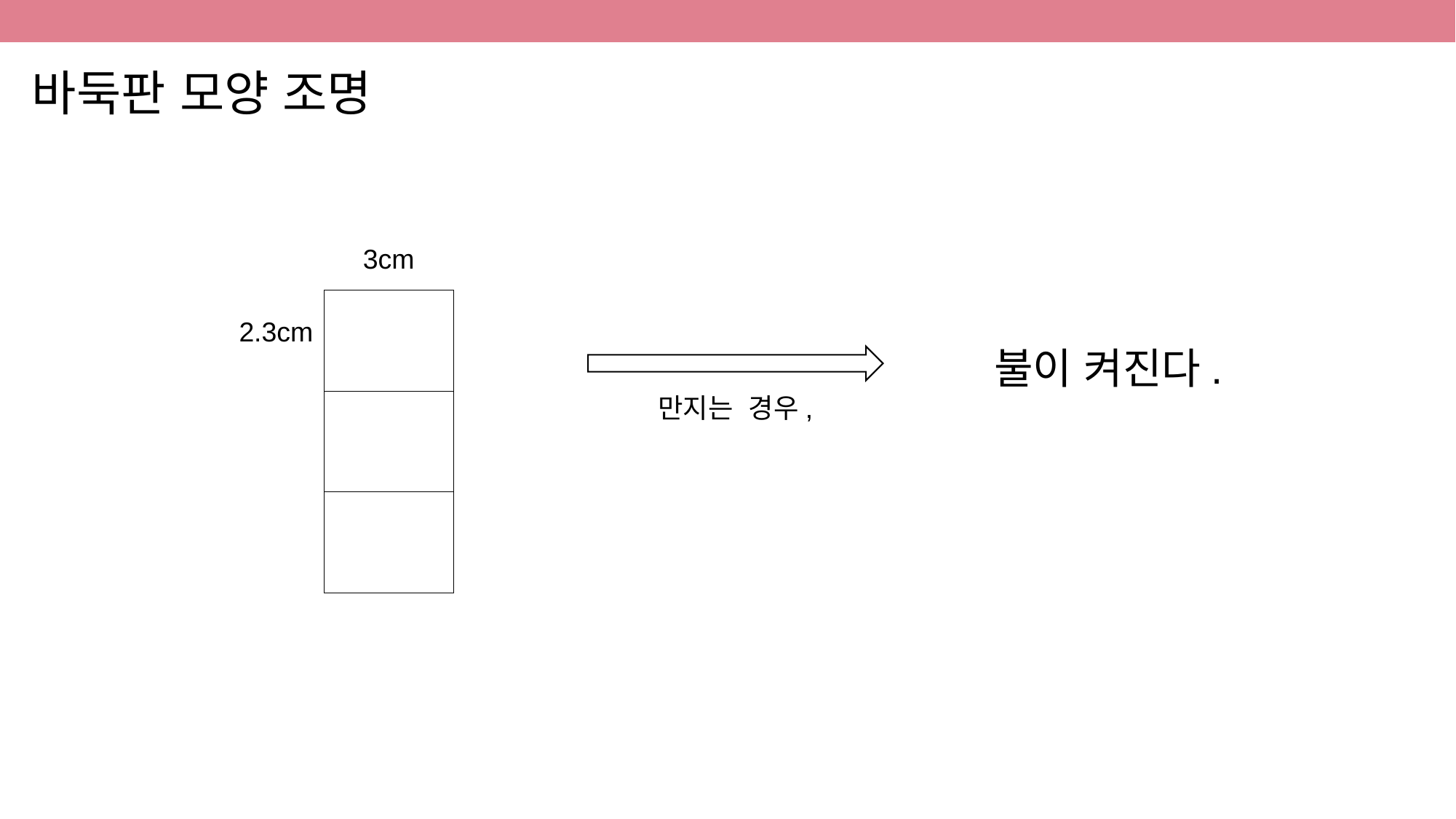

바둑판 모양 조명
3cm
|  |
| --- |
|  |
|  |
2.3cm
불이 켜진다.

만지는  경우,